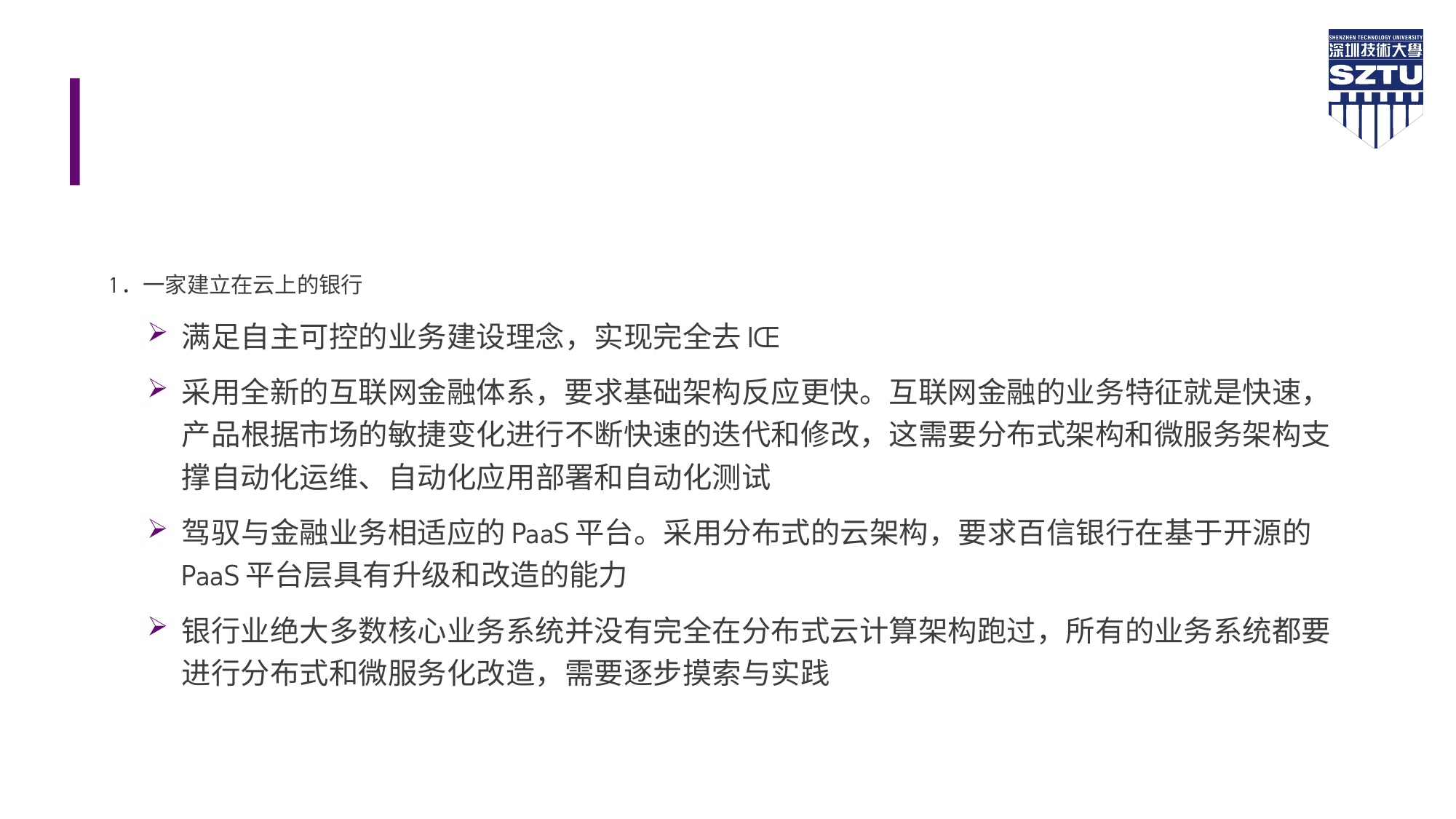

#
1．一家建立在云上的银行
满足自主可控的业务建设理念，实现完全去IOE
采用全新的互联网金融体系，要求基础架构反应更快。互联网金融的业务特征就是快速，产品根据市场的敏捷变化进行不断快速的迭代和修改，这需要分布式架构和微服务架构支撑自动化运维、自动化应用部署和自动化测试
驾驭与金融业务相适应的PaaS平台。采用分布式的云架构，要求百信银行在基于开源的PaaS平台层具有升级和改造的能力
银行业绝大多数核心业务系统并没有完全在分布式云计算架构跑过，所有的业务系统都要进行分布式和微服务化改造，需要逐步摸索与实践